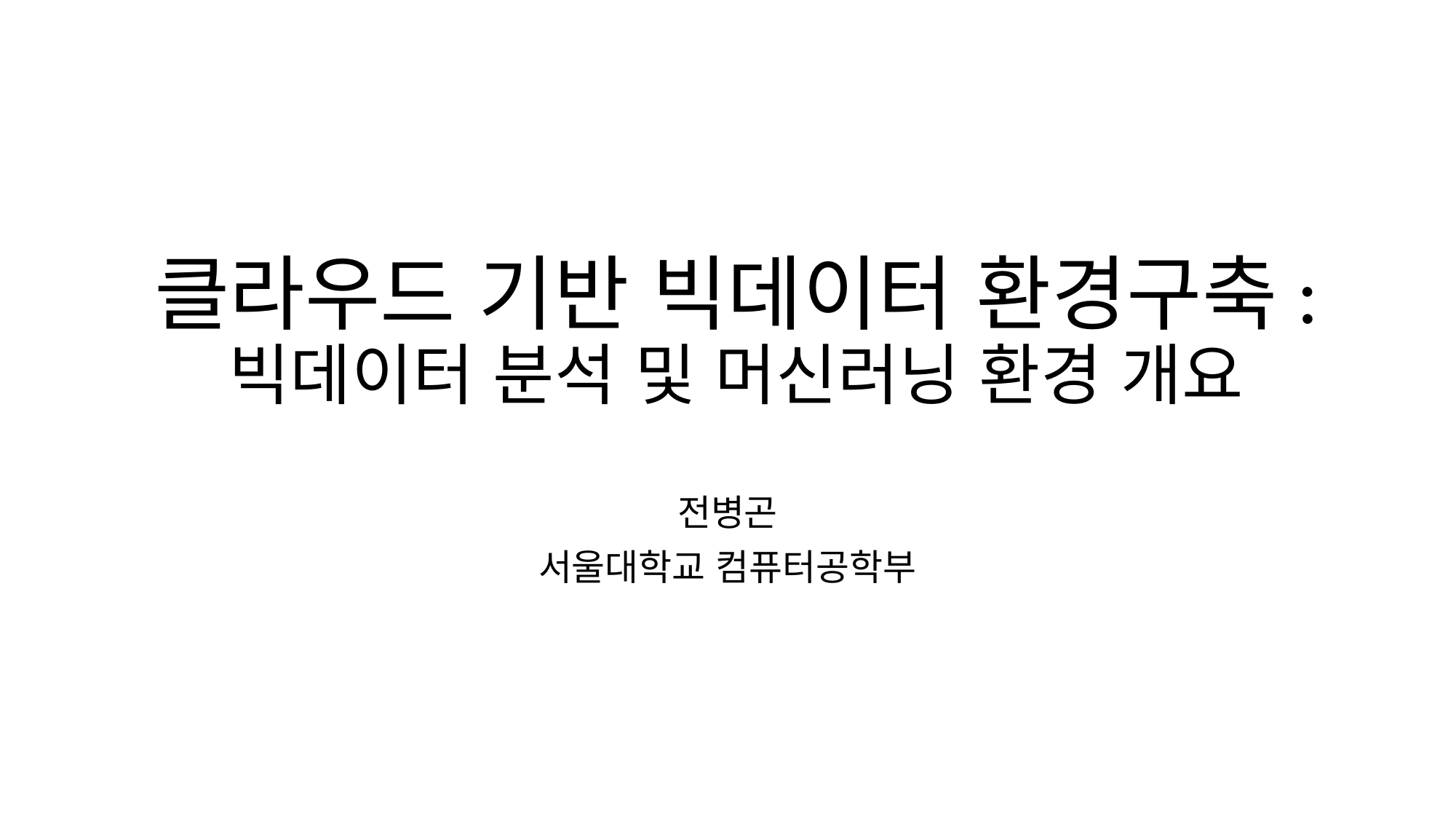

# 클라우드 기반 빅데이터 환경구축: 빅데이터 분석 및 머신러닝 환경 개요

전병곤
서울대학교 컴퓨터공학부